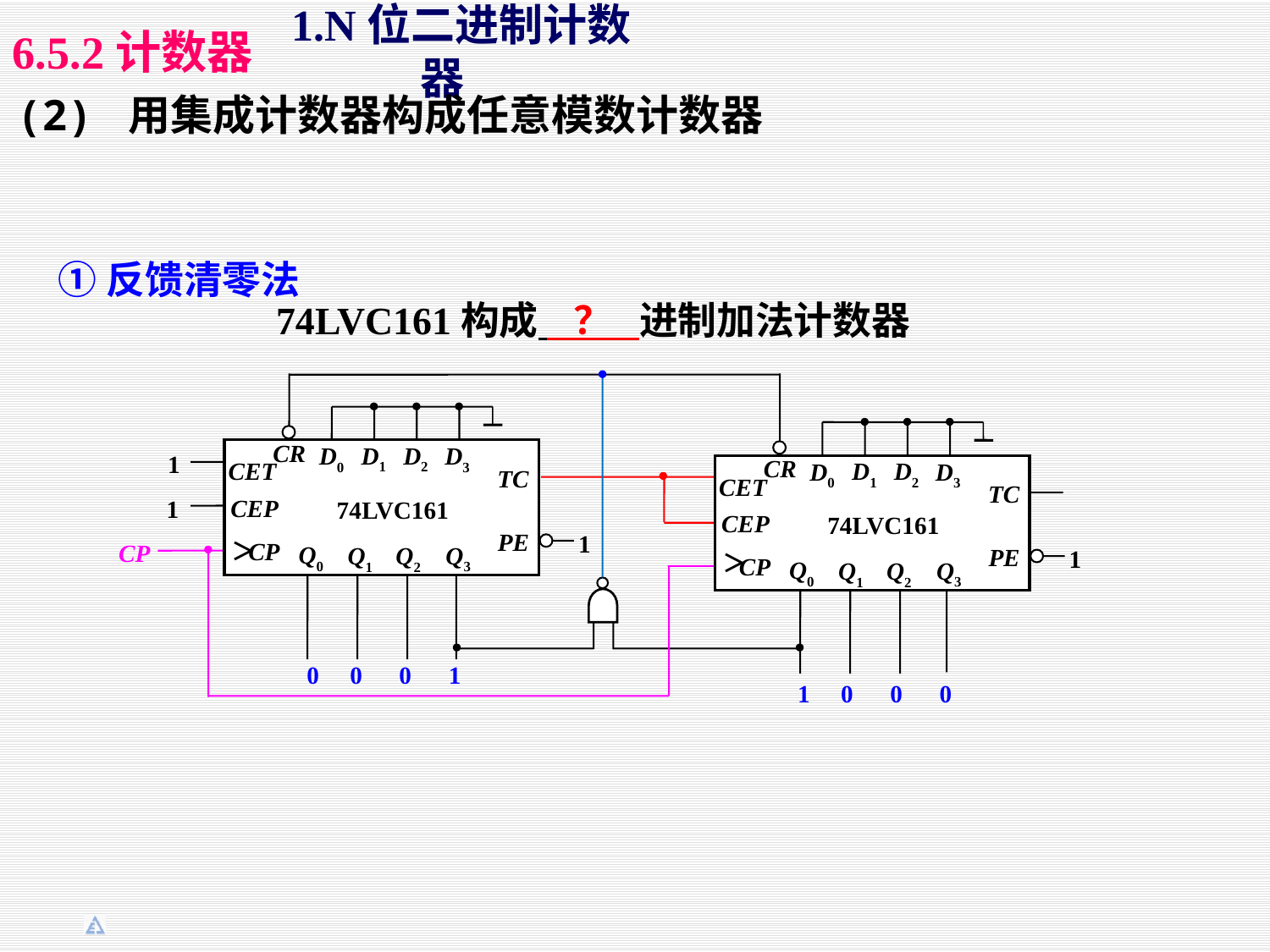

1.N位二进制计数器
6.5.2计数器
(2) 用集成计数器构成任意模数计数器
①反馈清零法
74LVC161构成    ？   进制加法计数器

CR

D1

D2

D0

D3

1

CR

D1

D2

CET

D0

D3

TC

CET

TC

CEP

1

74LVC161

CEP

74LVC161

PE

1

＞

CP

CP

Q0

Q3

Q1

Q2

＞
PE

1

CP

Q0

Q3

Q1

Q2

0     0      0      1
1     0      0      0